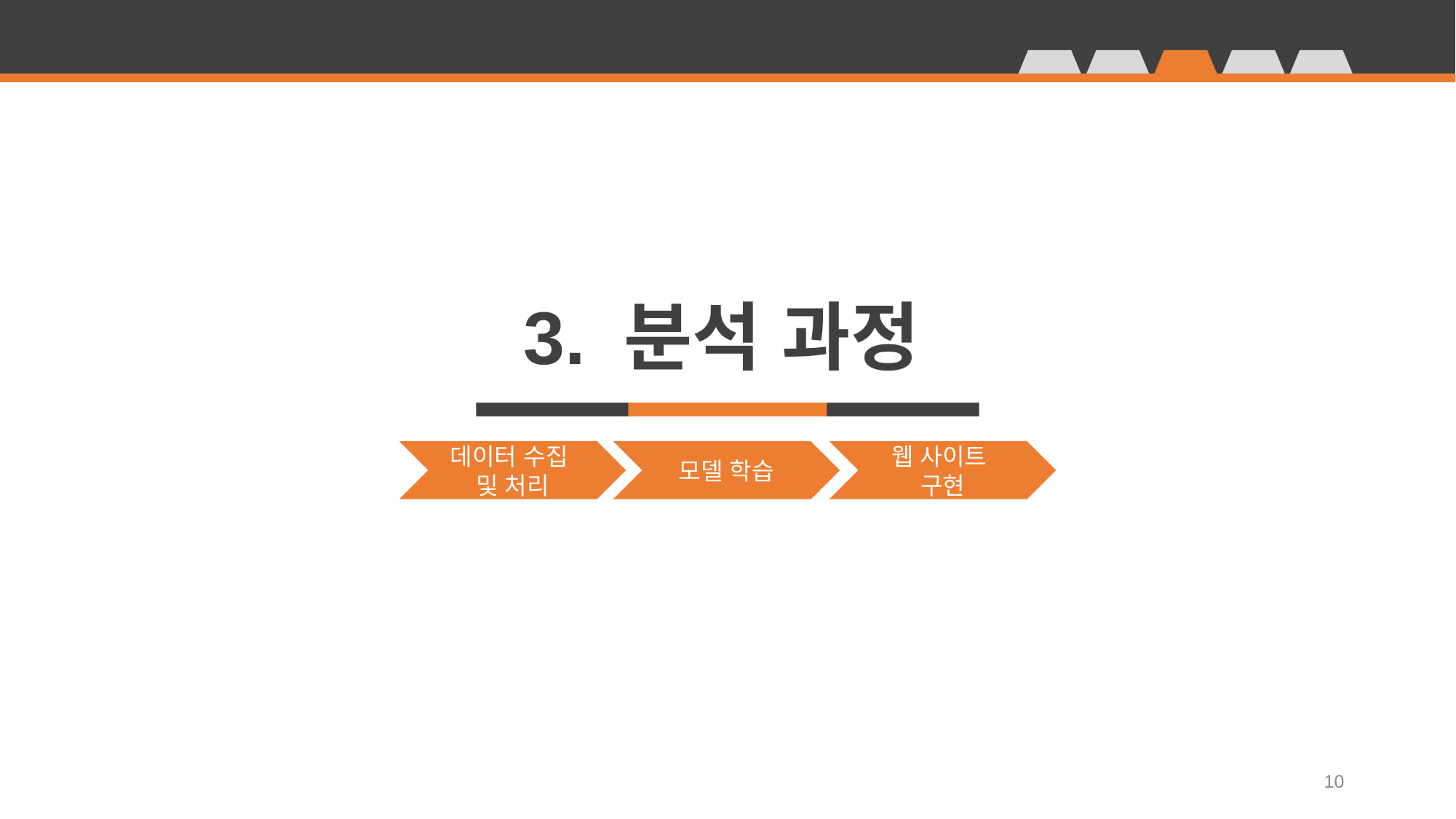

3. 분석 과정

데이터 수집
및 처리
모델 학습
웹 사이트
구현
10